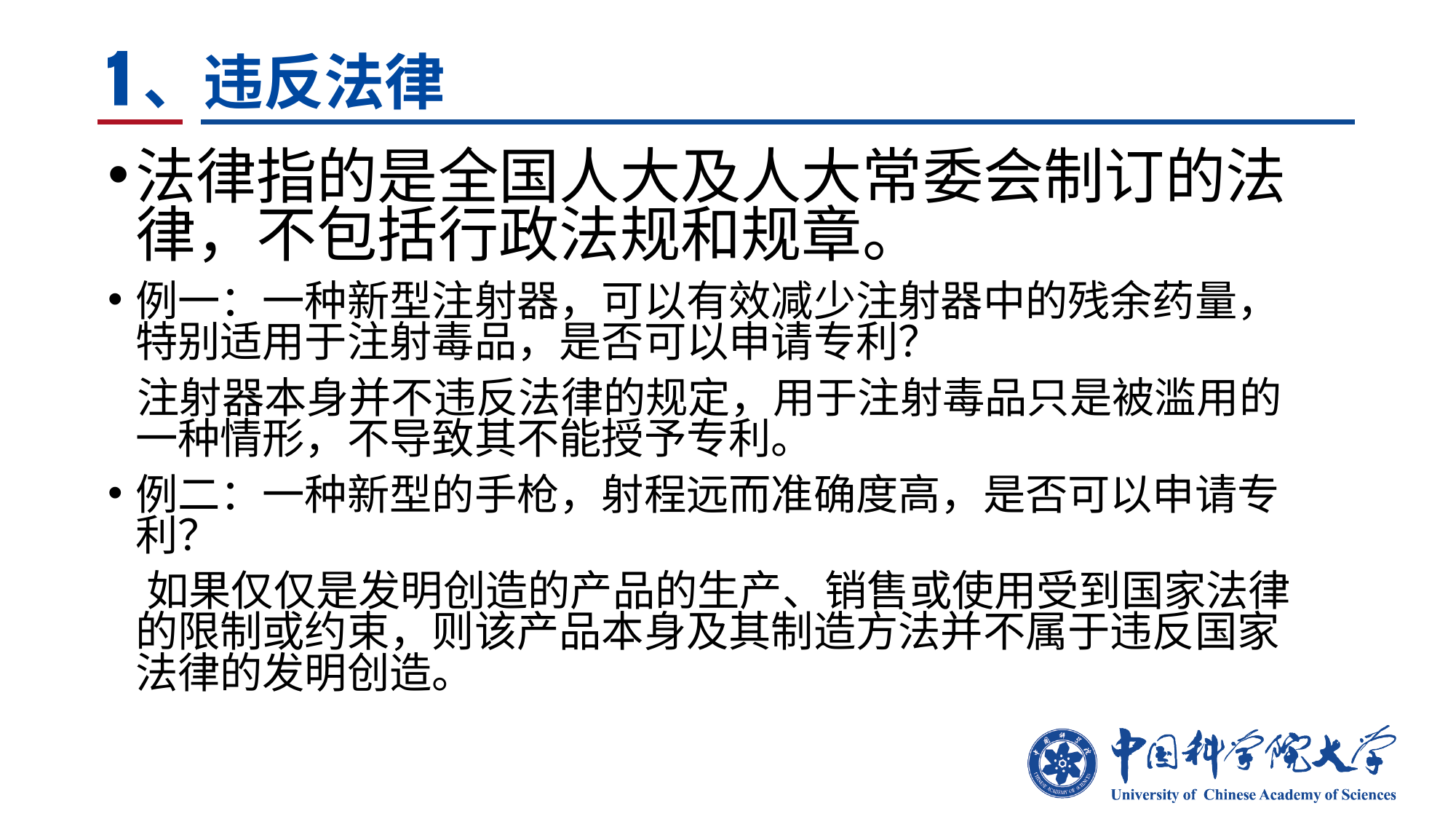

# 1、违反法律
法律指的是全国人大及人大常委会制订的法律，不包括行政法规和规章。
例一：一种新型注射器，可以有效减少注射器中的残余药量，特别适用于注射毒品，是否可以申请专利？
  注射器本身并不违反法律的规定，用于注射毒品只是被滥用的一种情形，不导致其不能授予专利。
例二：一种新型的手枪，射程远而准确度高，是否可以申请专利？
   如果仅仅是发明创造的产品的生产、销售或使用受到国家法律的限制或约束，则该产品本身及其制造方法并不属于违反国家法律的发明创造。
17